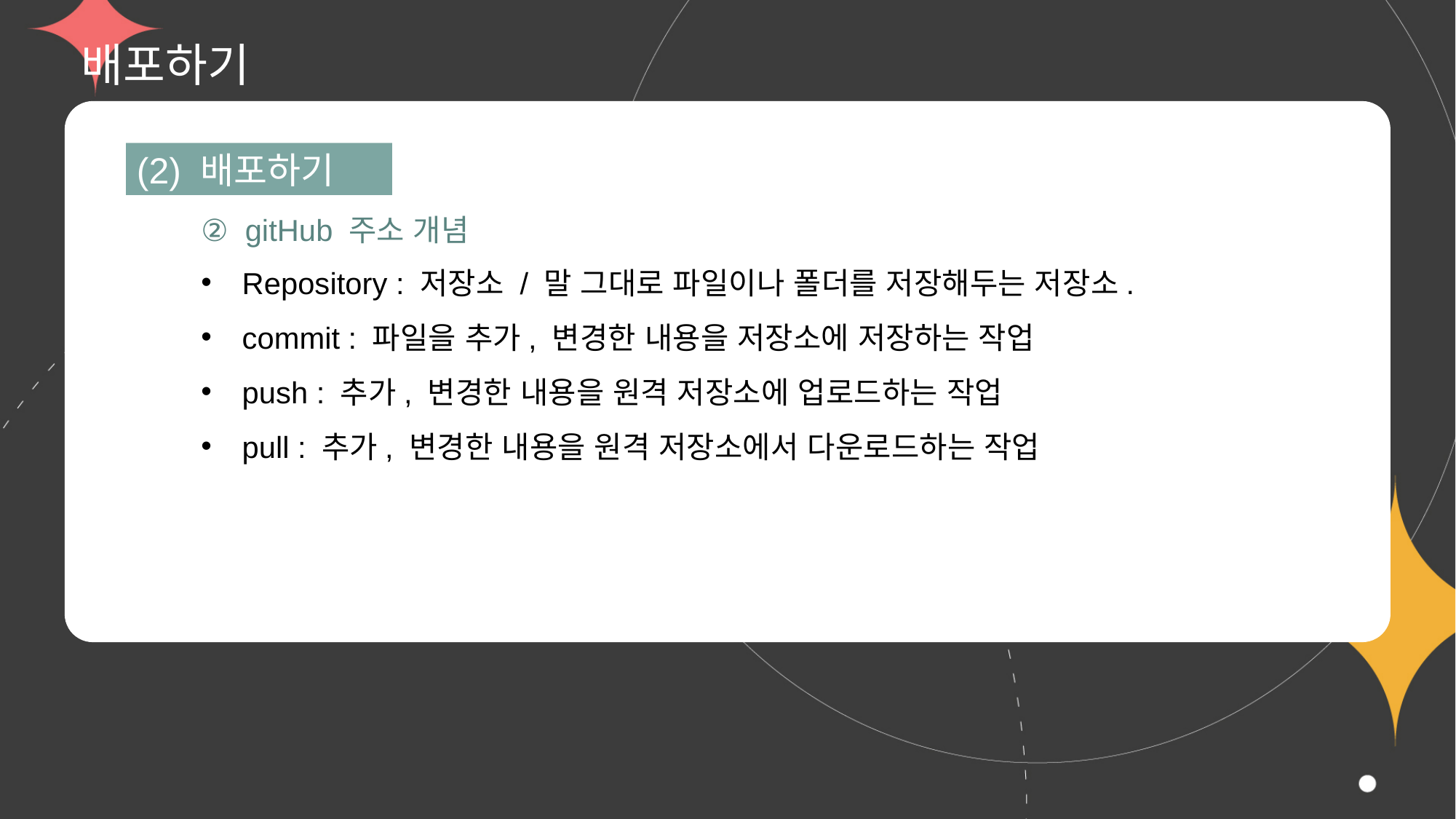

# 배포하기
(2) 배포하기
②  gitHub 주소 개념
Repository : 저장소 / 말 그대로 파일이나 폴더를 저장해두는 저장소.
commit : 파일을 추가, 변경한 내용을 저장소에 저장하는 작업
push : 추가, 변경한 내용을 원격 저장소에 업로드하는 작업
pull : 추가, 변경한 내용을 원격 저장소에서 다운로드하는 작업